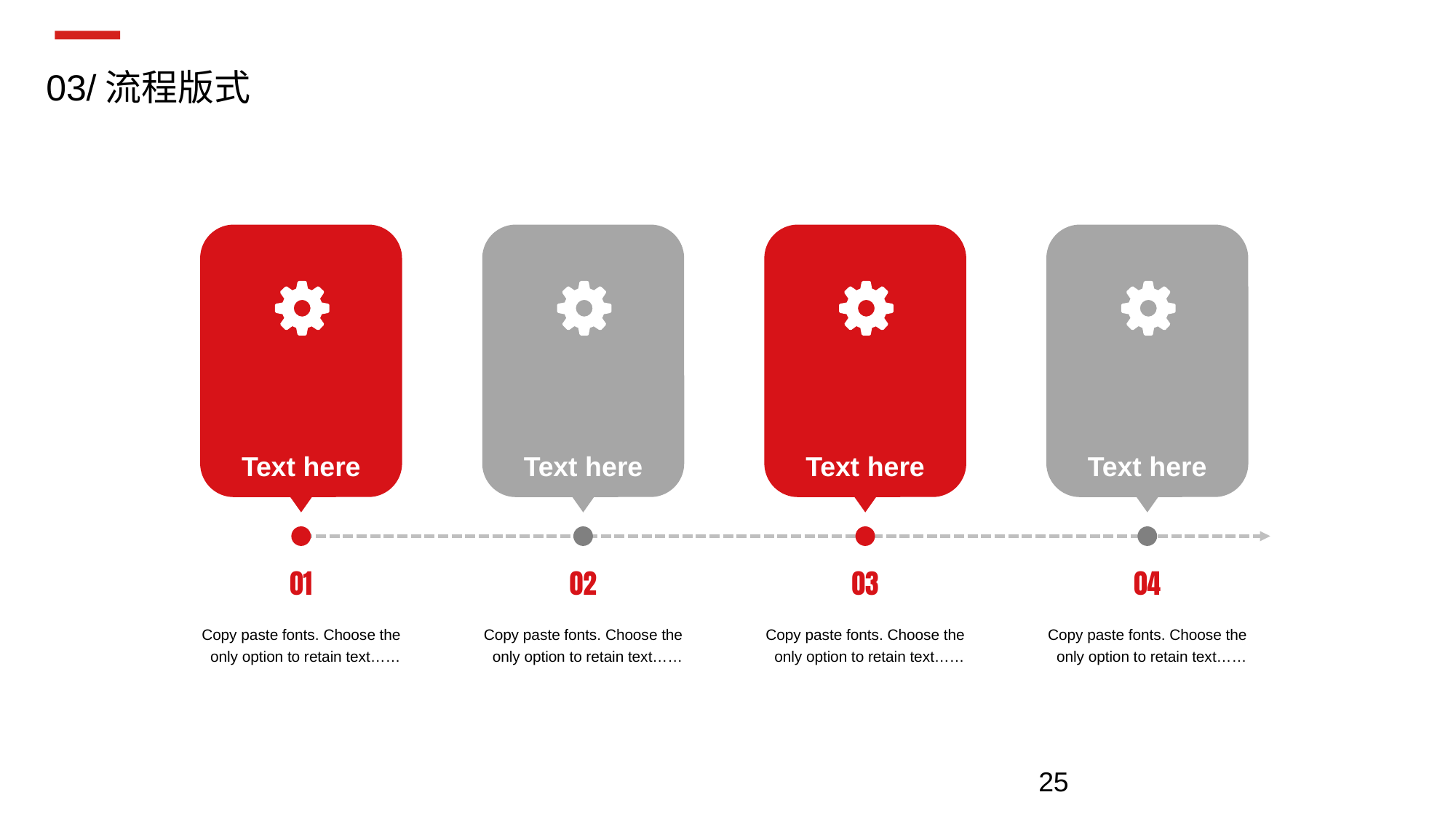

03/流程版式
Text here

Text here

Text here

Text here

Text here
Text here

01
02
03
04
Copy paste fonts. Choose the only option to retain text……
Copy paste fonts. Choose the only option to retain text……
Copy paste fonts. Choose the only option to retain text……
Copy paste fonts. Choose the only option to retain text……
25